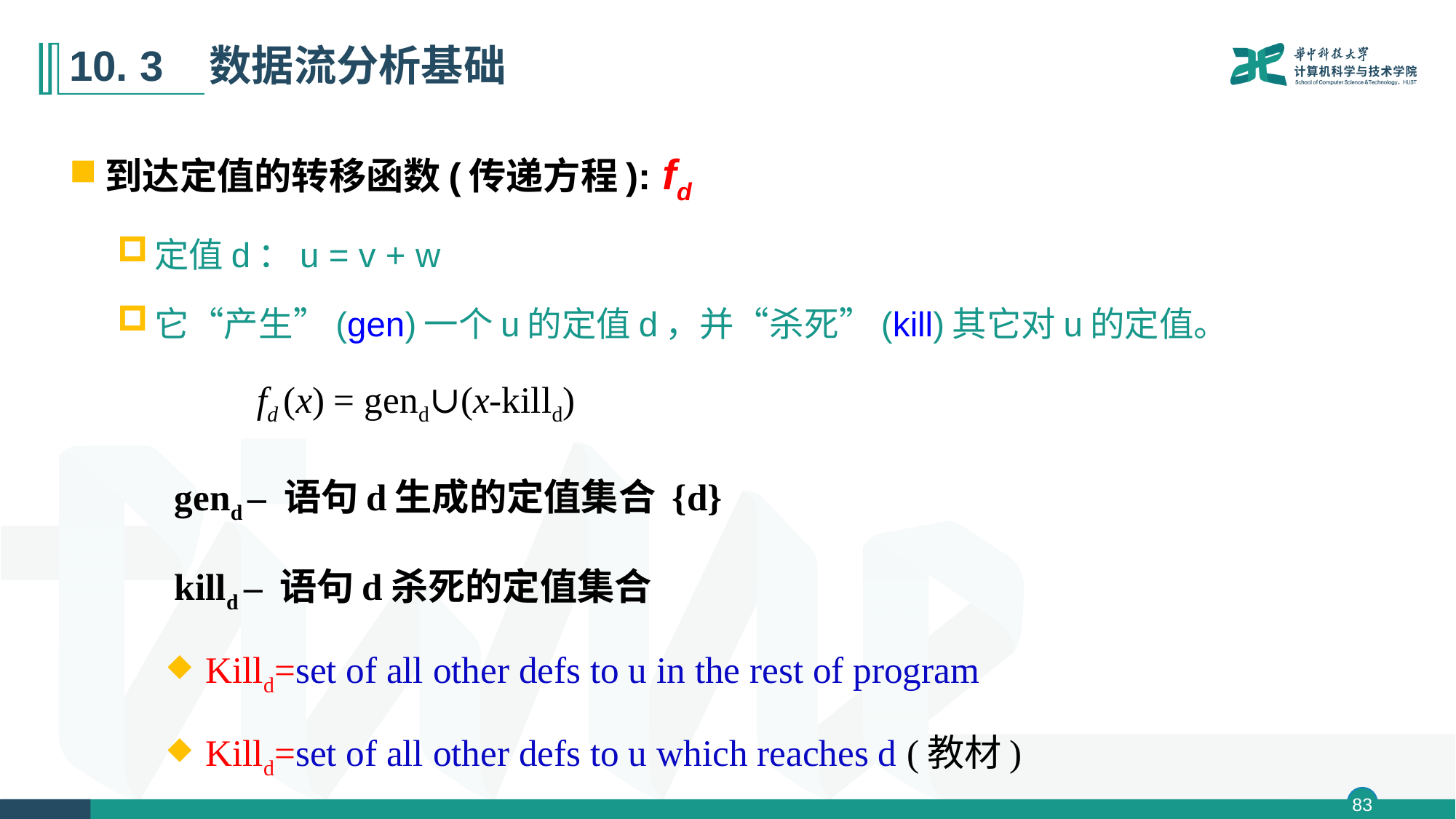

# 10. 3   数据流分析基础
到达定值的转移函数(传递方程): fd
定值d：u = v + w
它“产生”(gen)一个u的定值d，并“杀死”(kill)其它对u的定值。
                fd (x) = gend∪(x-killd)
	 gend – 语句d生成的定值集合 {d}
	 killd – 语句d杀死的定值集合
  Killd=set of all other defs to u in the rest of program
  Killd=set of all other defs to u which reaches d (教材)